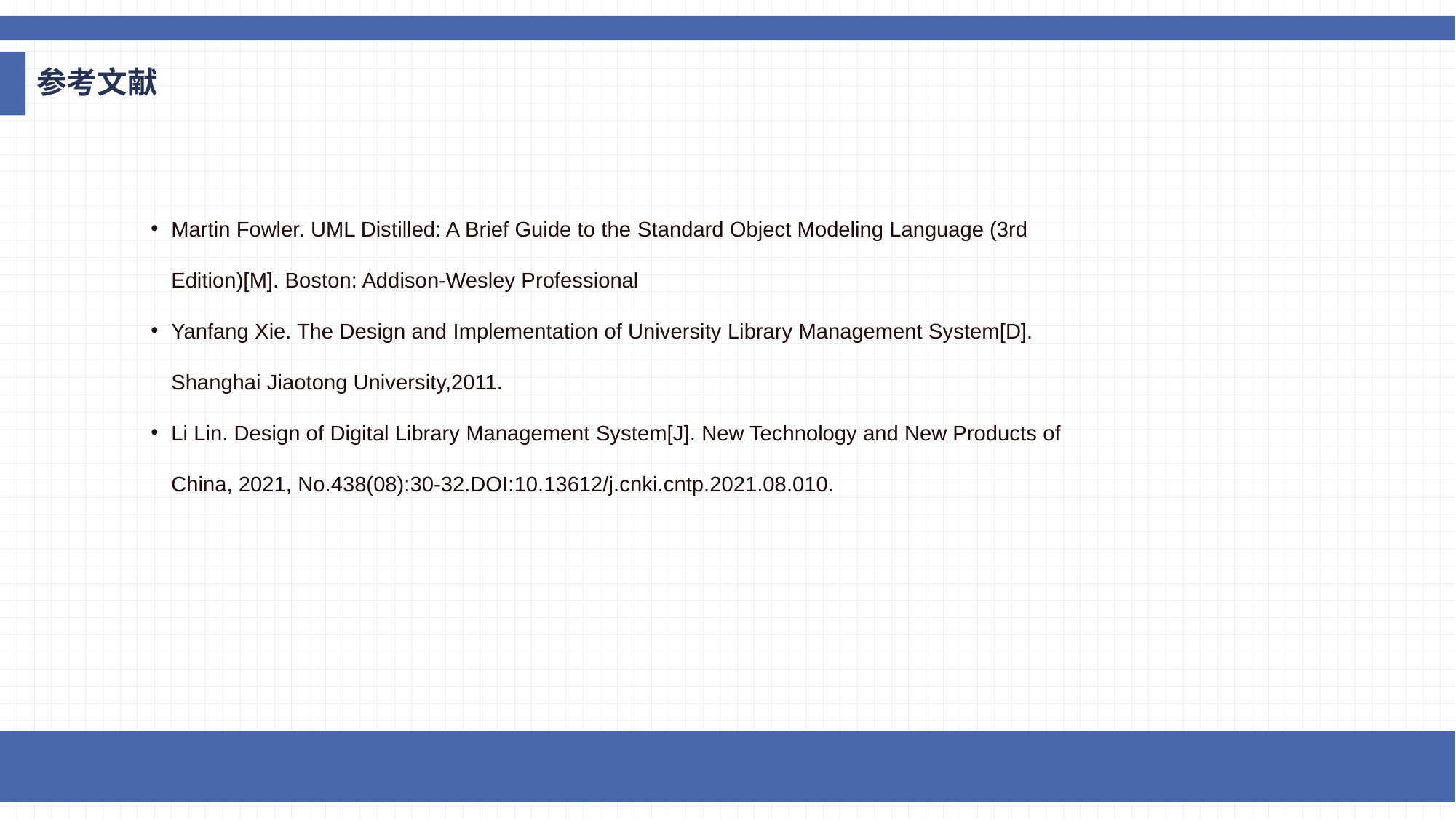

参考文献
Martin Fowler. UML Distilled: A Brief Guide to the Standard Object Modeling Language (3rd Edition)[M]. Boston: Addison-Wesley Professional
Yanfang Xie. The Design and Implementation of University Library Management System[D]. Shanghai Jiaotong University,2011.
Li Lin. Design of Digital Library Management System[J]. New Technology and New Products of China, 2021, No.438(08):30-32.DOI:10.13612/j.cnki.cntp.2021.08.010.